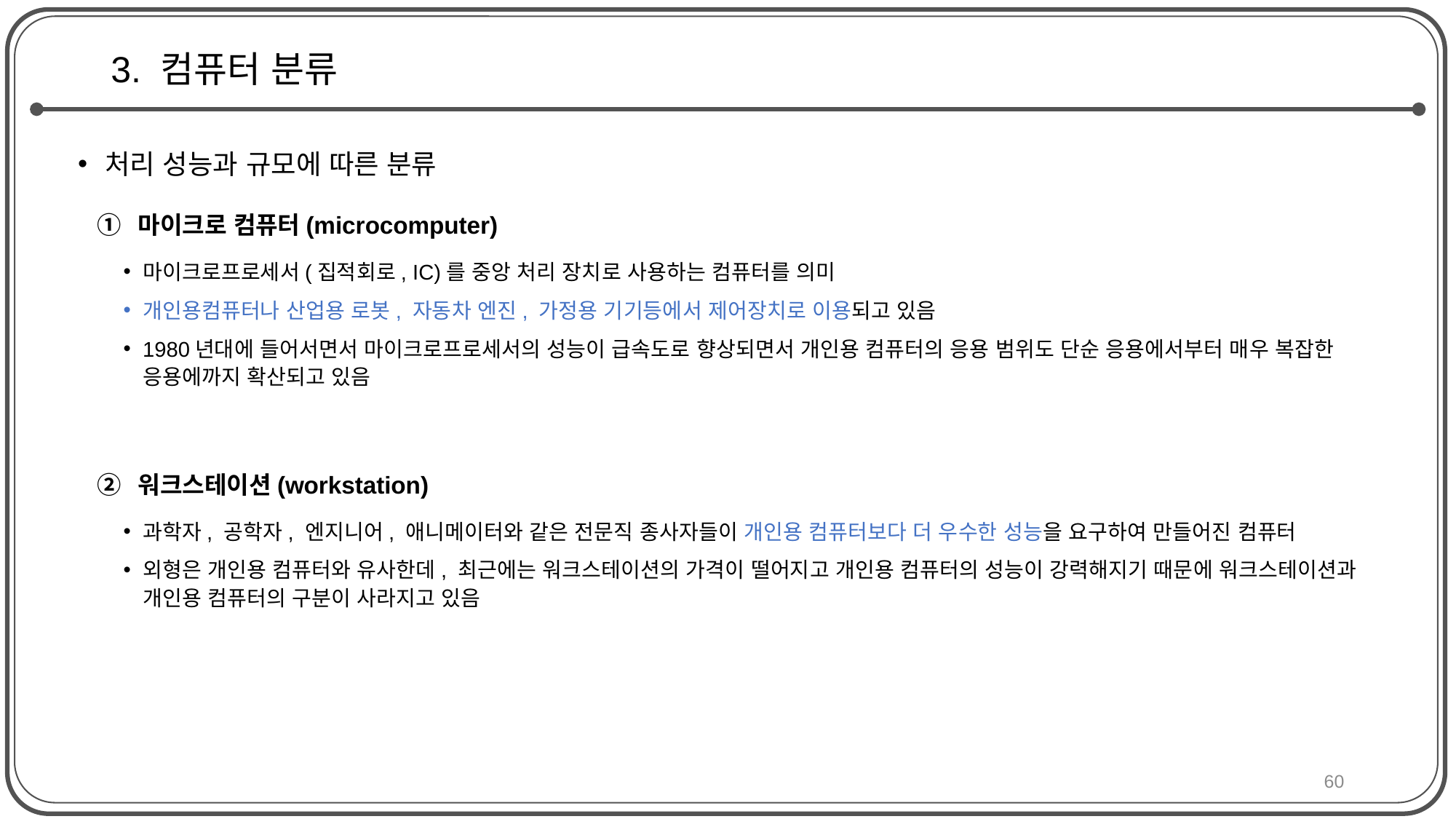

# 3. 컴퓨터 분류
처리 성능과 규모에 따른 분류
마이크로 컴퓨터(microcomputer)
마이크로프로세서(집적회로, IC)를 중앙 처리 장치로 사용하는 컴퓨터를 의미
개인용컴퓨터나 산업용 로봇, 자동차 엔진, 가정용 기기등에서 제어장치로 이용되고 있음
1980년대에 들어서면서 마이크로프로세서의 성능이 급속도로 향상되면서 개인용 컴퓨터의 응용 범위도 단순 응용에서부터 매우 복잡한 응용에까지 확산되고 있음

워크스테이션(workstation)
과학자, 공학자, 엔지니어, 애니메이터와 같은 전문직 종사자들이 개인용 컴퓨터보다 더 우수한 성능을 요구하여 만들어진 컴퓨터
외형은 개인용 컴퓨터와 유사한데, 최근에는 워크스테이션의 가격이 떨어지고 개인용 컴퓨터의 성능이 강력해지기 때문에 워크스테이션과 개인용 컴퓨터의 구분이 사라지고 있음

60